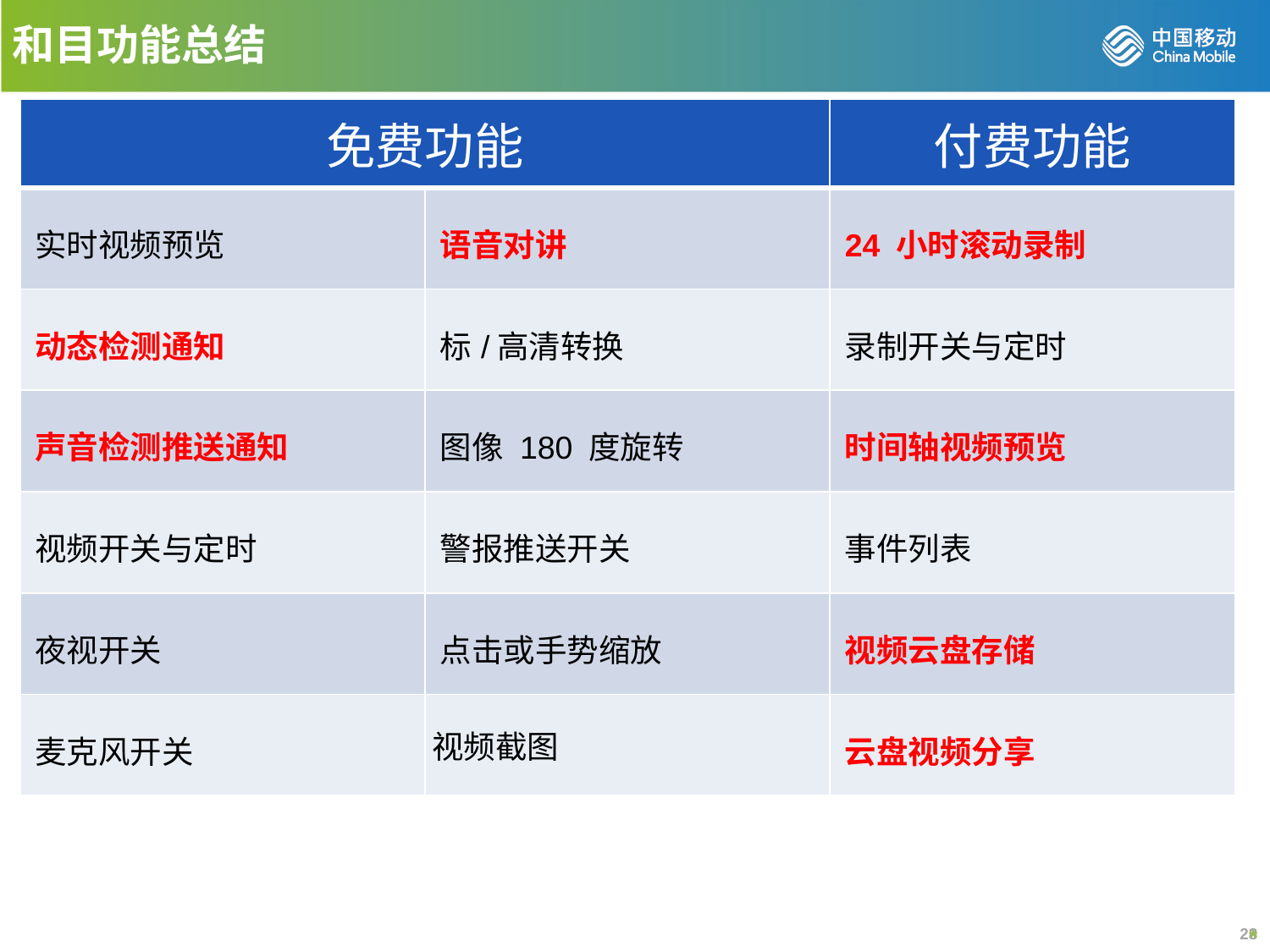

和目功能总结
| 免费功能 |  | 付费功能 |
| --- | --- | --- |
| 实时视频预览 | 语音对讲 | 24 小时滚动录制 |
| 动态检测通知 | 标/高清转换 | 录制开关与定时 |
| 声音检测推送通知 | 图像 180 度旋转 | 时间轴视频预览 |
| 视频开关与定时 | 警报推送开关 | 事件列表 |
| 夜视开关 | 点击或手势缩放 | 视频云盘存储 |
| 麦克风开关 | 视频截图 | 云盘视频分享 |
*
*